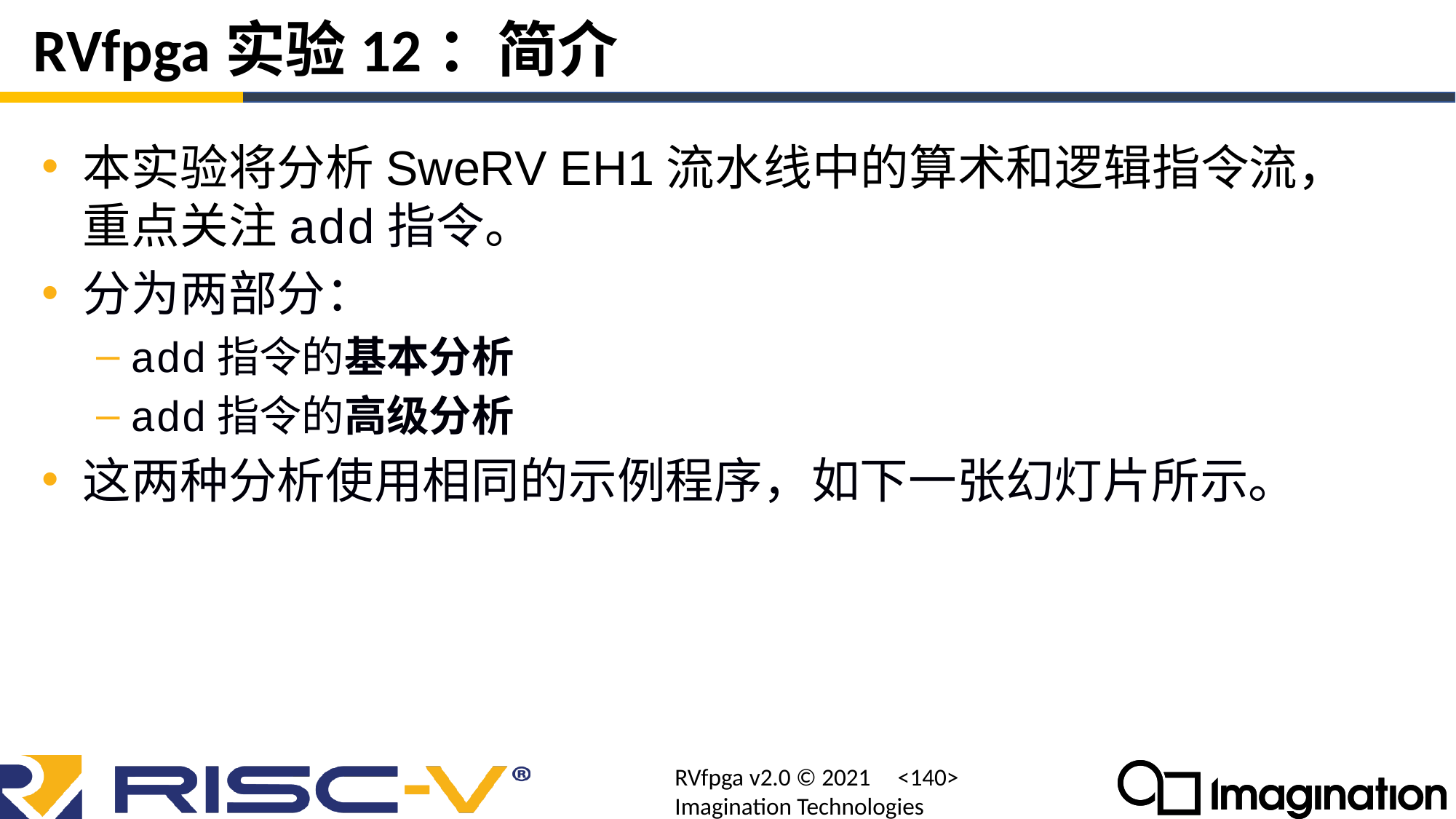

# RVfpga实验12：简介
本实验将分析SweRV EH1流水线中的算术和逻辑指令流，重点关注add指令。
分为两部分：
add指令的基本分析
add指令的高级分析
这两种分析使用相同的示例程序，如下一张幻灯片所示。